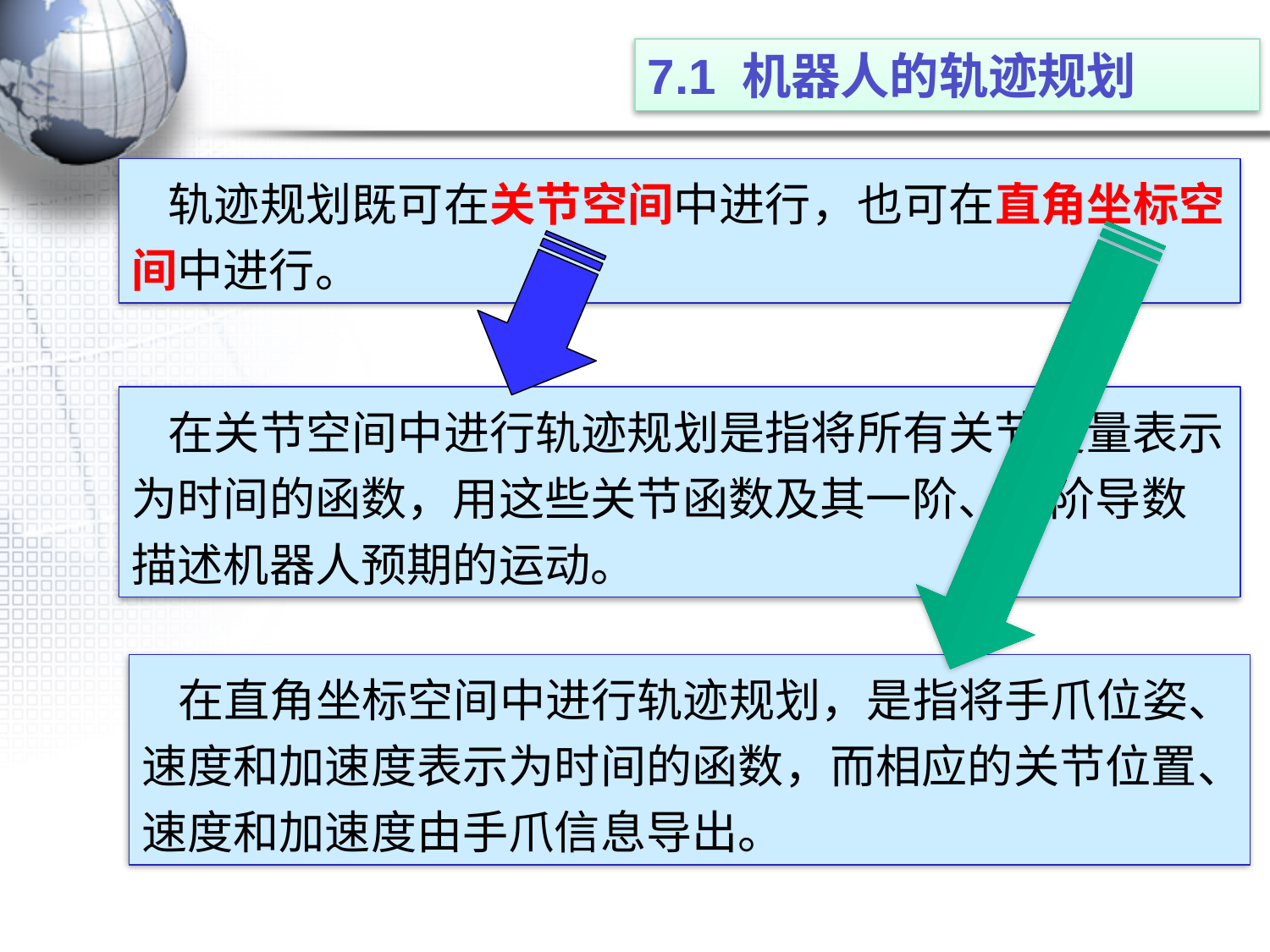

7.1 机器人的轨迹规划
轨迹规划既可在关节空间中进行，也可在直角坐标空间中进行。

在关节空间中进行轨迹规划是指将所有关节变量表示为时间的函数，用这些关节函数及其一阶、二阶导数描述机器人预期的运动。

在直角坐标空间中进行轨迹规划，是指将手爪位姿、速度和加速度表示为时间的函数，而相应的关节位置、速度和加速度由手爪信息导出。